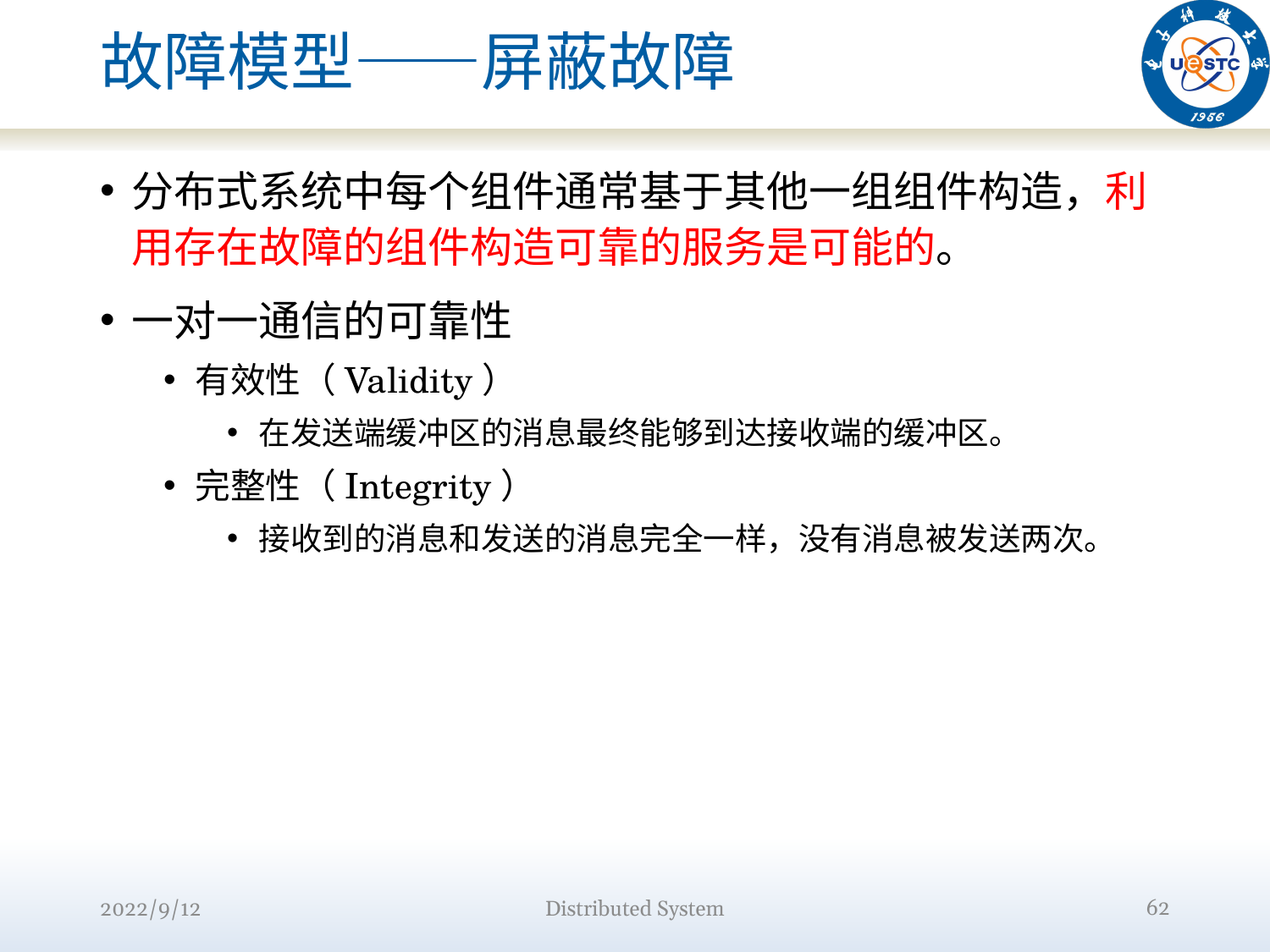

# 故障模型——屏蔽故障
分布式系统中每个组件通常基于其他一组组件构造，利用存在故障的组件构造可靠的服务是可能的。
一对一通信的可靠性
有效性（Validity）
在发送端缓冲区的消息最终能够到达接收端的缓冲区。
完整性（Integrity）
接收到的消息和发送的消息完全一样，没有消息被发送两次。
2022/9/12
Distributed System
62